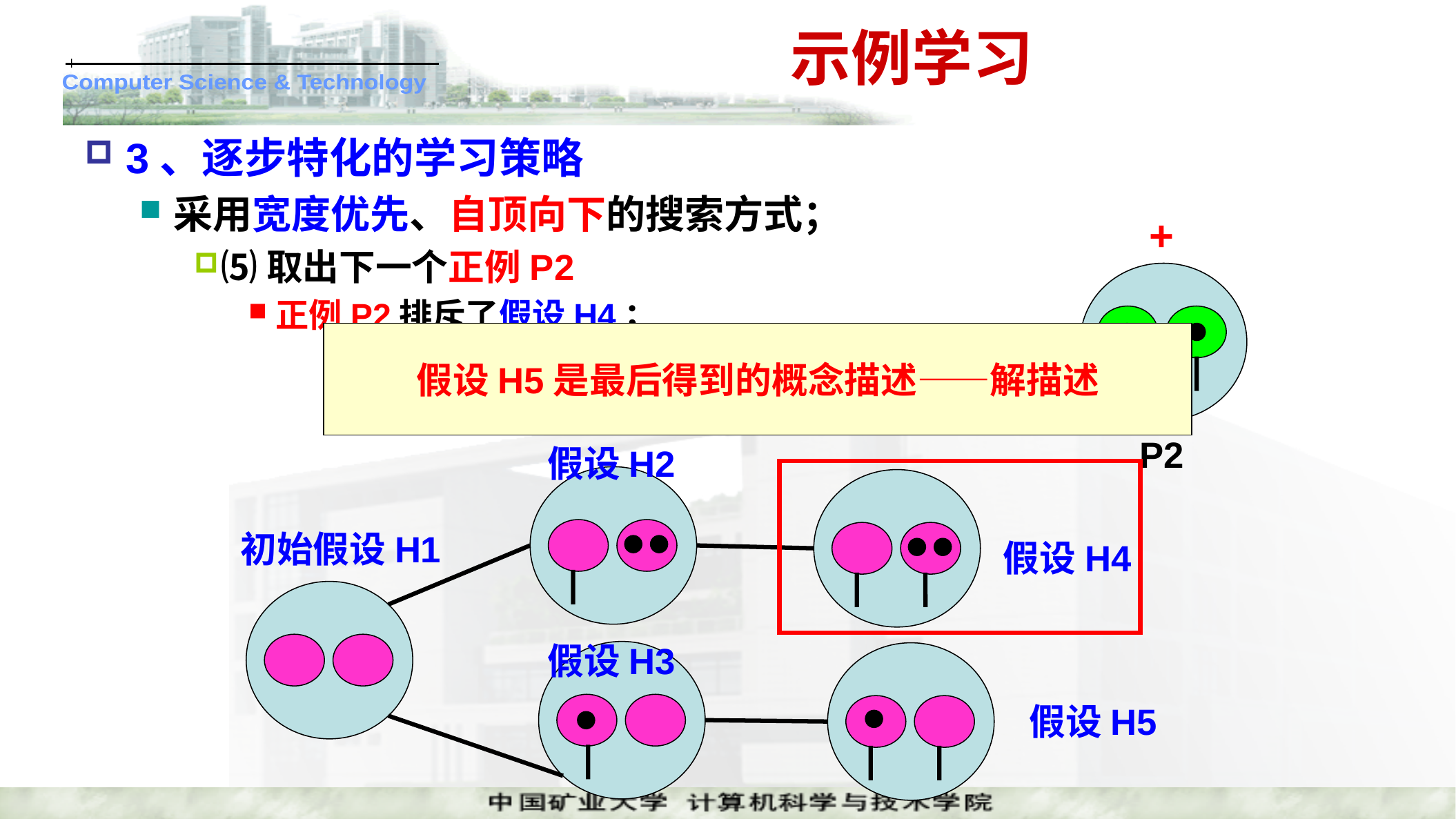

# 示例学习
3、逐步特化的学习策略
采用宽度优先、自顶向下的搜索方式；
⑸取出下一个正例P2
正例P2排斥了假设H4；
+

假设H5是最后得到的概念描述——解描述

P2
假设H2

初始假设H1

假设H4

假设H3

假设H5

75